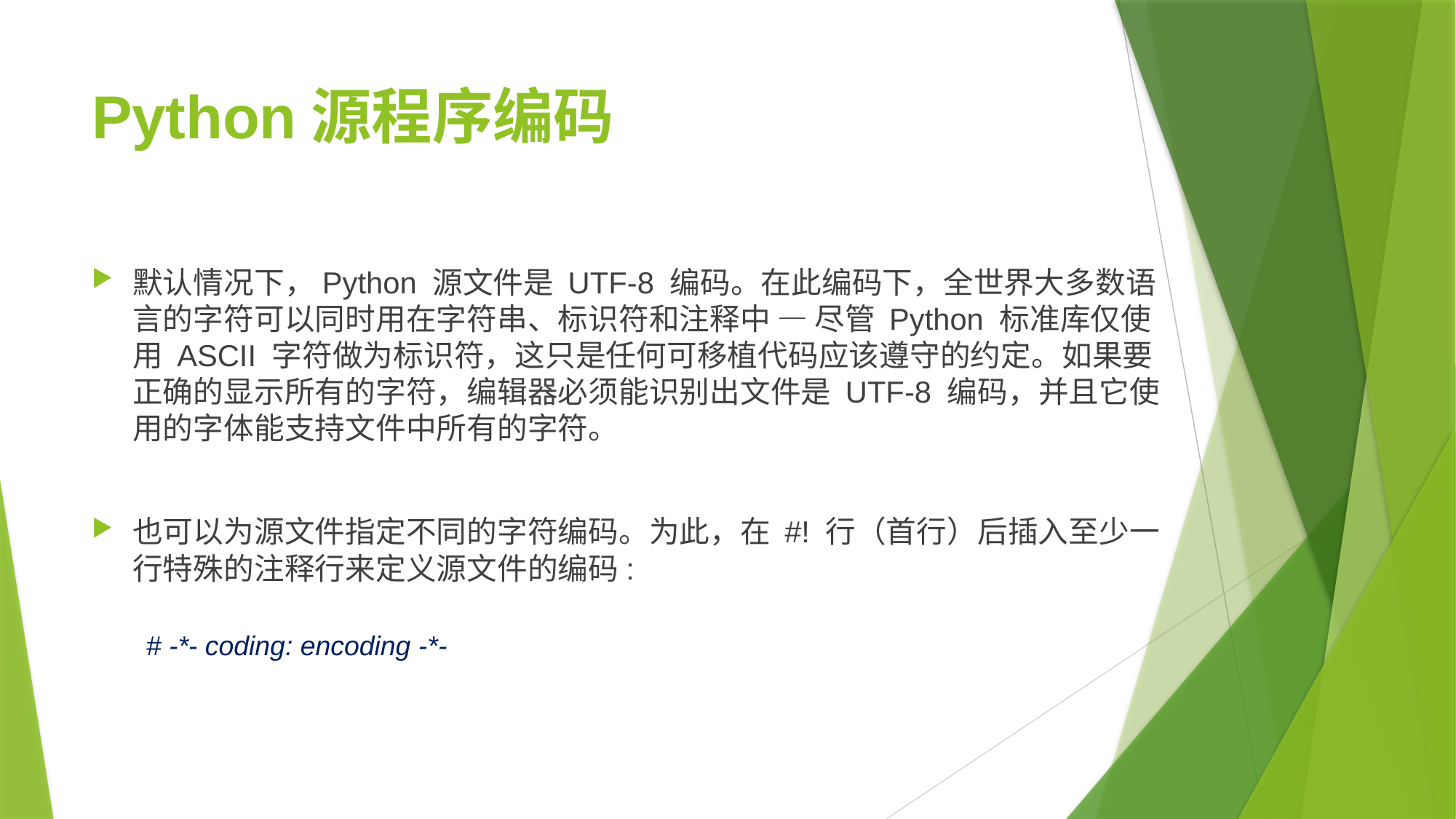

# Python源程序编码
默认情况下，Python 源文件是 UTF-8 编码。在此编码下，全世界大多数语言的字符可以同时用在字符串、标识符和注释中 — 尽管 Python 标准库仅使用 ASCII 字符做为标识符，这只是任何可移植代码应该遵守的约定。如果要正确的显示所有的字符，编辑器必须能识别出文件是 UTF-8 编码，并且它使用的字体能支持文件中所有的字符。

也可以为源文件指定不同的字符编码。为此，在 #! 行（首行）后插入至少一行特殊的注释行来定义源文件的编码:

# -*- coding: encoding -*-